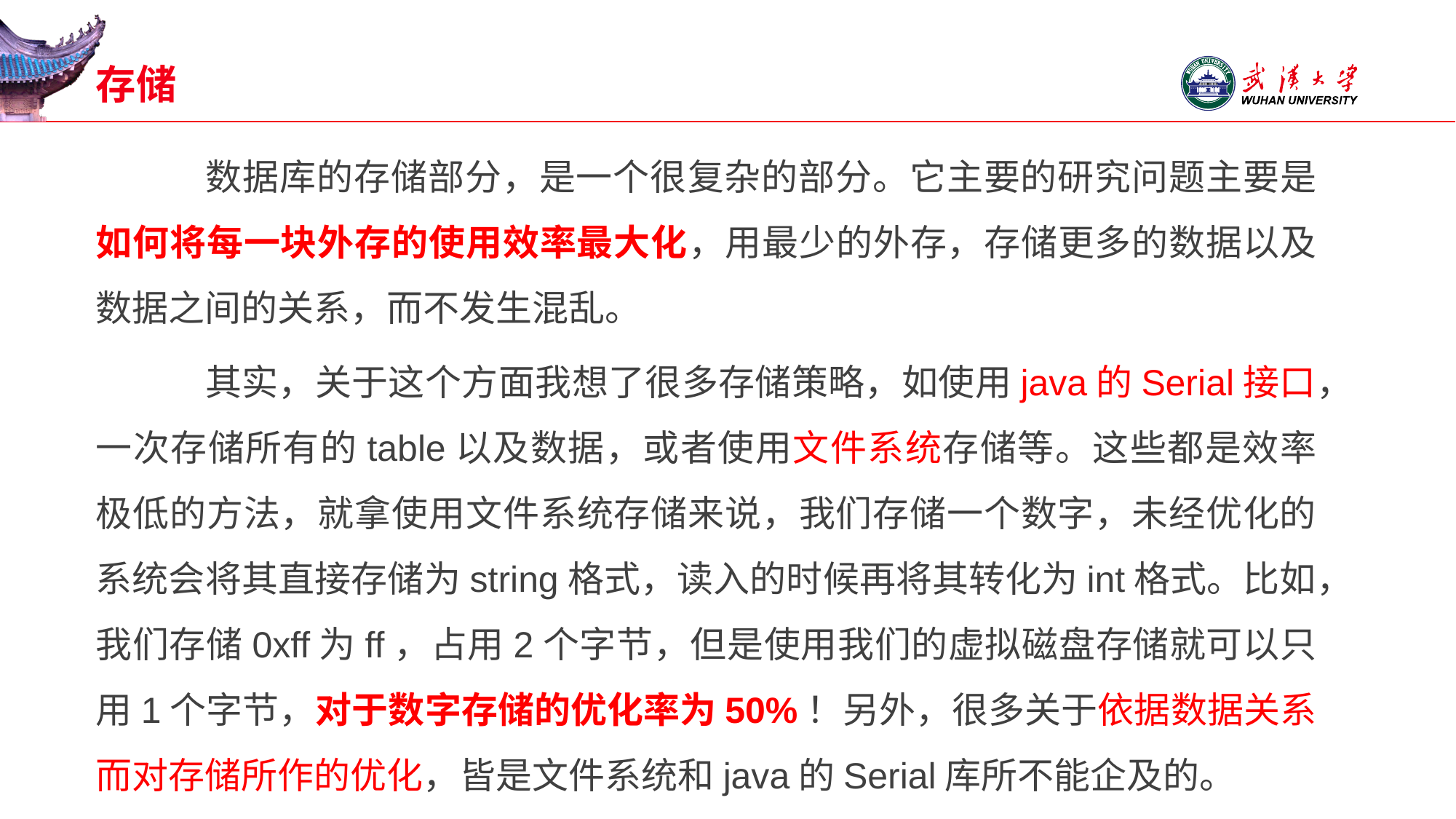

# 存储
	数据库的存储部分，是一个很复杂的部分。它主要的研究问题主要是如何将每一块外存的使用效率最大化，用最少的外存，存储更多的数据以及数据之间的关系，而不发生混乱。
	其实，关于这个方面我想了很多存储策略，如使用java的Serial接口，一次存储所有的table以及数据，或者使用文件系统存储等。这些都是效率极低的方法，就拿使用文件系统存储来说，我们存储一个数字，未经优化的系统会将其直接存储为string格式，读入的时候再将其转化为int格式。比如，我们存储0xff为ff，占用2个字节，但是使用我们的虚拟磁盘存储就可以只用1个字节，对于数字存储的优化率为50%！另外，很多关于依据数据关系而对存储所作的优化，皆是文件系统和java的Serial库所不能企及的。